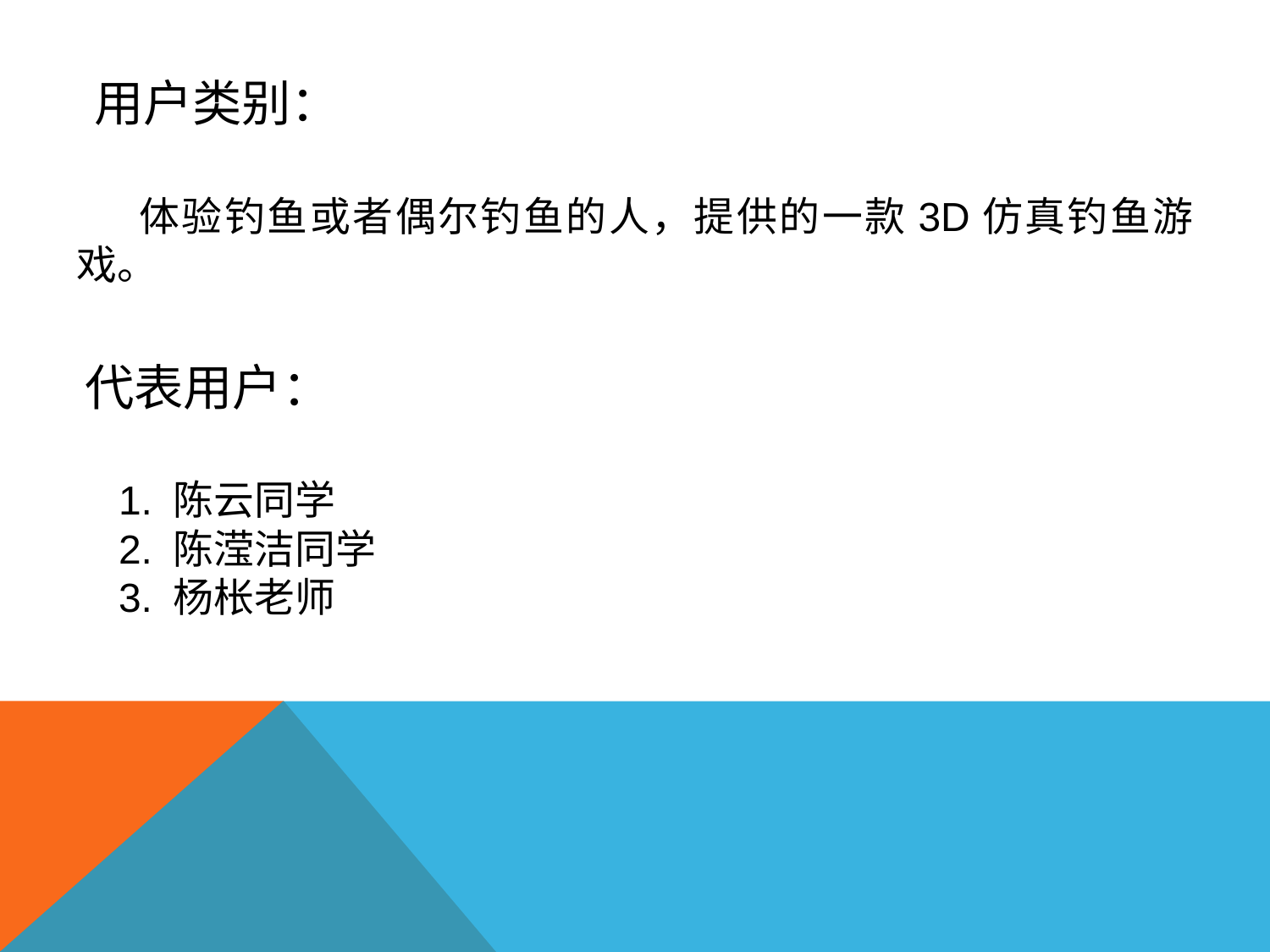

用户类别：

   体验钓鱼或者偶尔钓鱼的人，提供的一款3D仿真钓鱼游戏。
代表用户：

   1. 陈云同学
   2. 陈滢洁同学
   3. 杨枨老师